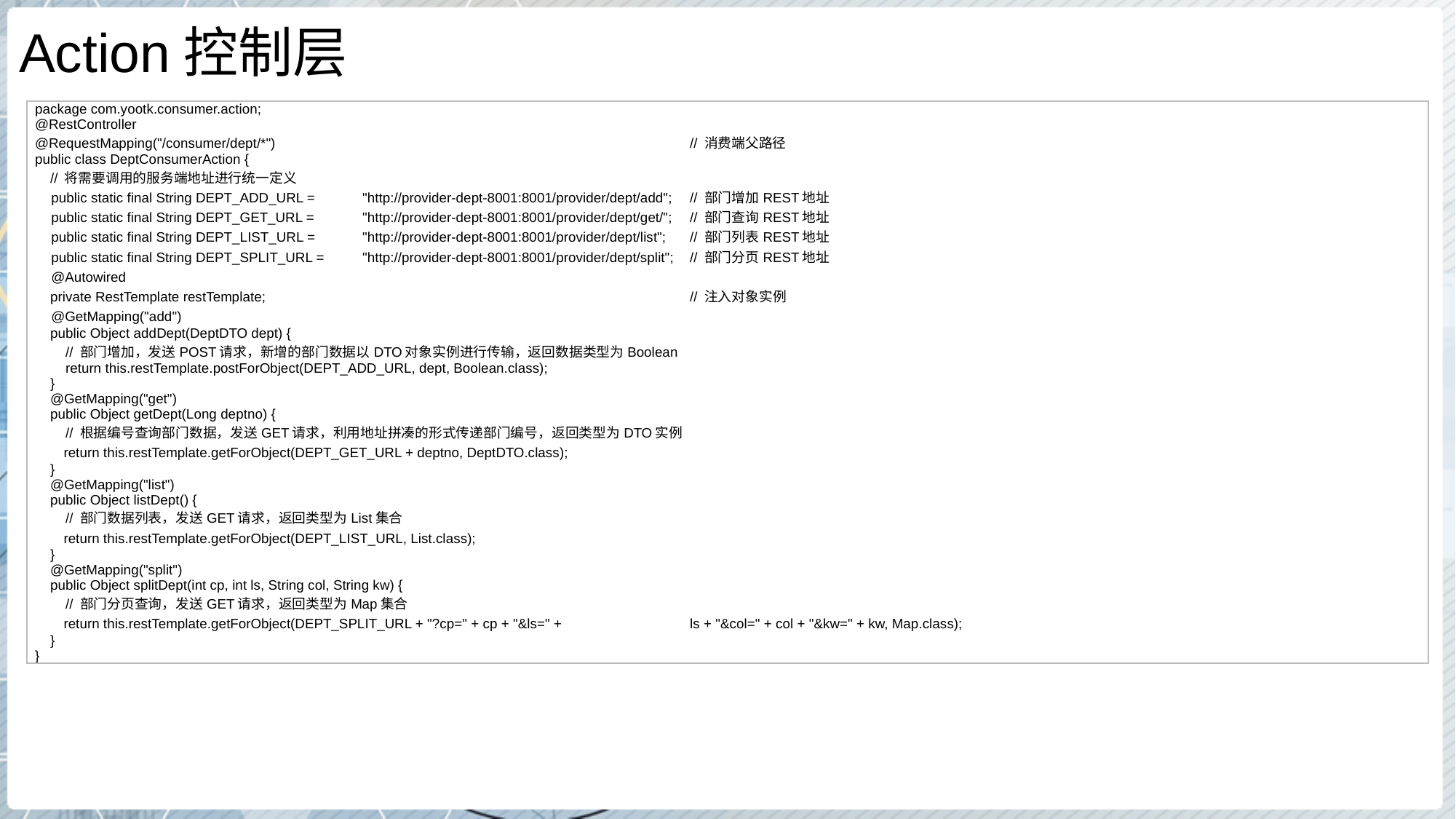

# Action控制层
| package com.yootk.consumer.action; @RestController @RequestMapping("/consumer/dept/\*") // 消费端父路径 public class DeptConsumerAction { // 将需要调用的服务端地址进行统一定义 public static final String DEPT\_ADD\_URL = "http://provider-dept-8001:8001/provider/dept/add"; // 部门增加REST地址 public static final String DEPT\_GET\_URL = "http://provider-dept-8001:8001/provider/dept/get/"; // 部门查询REST地址 public static final String DEPT\_LIST\_URL = "http://provider-dept-8001:8001/provider/dept/list"; // 部门列表REST地址 public static final String DEPT\_SPLIT\_URL = "http://provider-dept-8001:8001/provider/dept/split"; // 部门分页REST地址 @Autowired private RestTemplate restTemplate; // 注入对象实例 @GetMapping("add") public Object addDept(DeptDTO dept) { // 部门增加，发送POST请求，新增的部门数据以DTO对象实例进行传输，返回数据类型为Boolean return this.restTemplate.postForObject(DEPT\_ADD\_URL, dept, Boolean.class); } @GetMapping("get") public Object getDept(Long deptno) { // 根据编号查询部门数据，发送GET请求，利用地址拼凑的形式传递部门编号，返回类型为DTO实例 return this.restTemplate.getForObject(DEPT\_GET\_URL + deptno, DeptDTO.class); } @GetMapping("list") public Object listDept() { // 部门数据列表，发送GET请求，返回类型为List集合 return this.restTemplate.getForObject(DEPT\_LIST\_URL, List.class); } @GetMapping("split") public Object splitDept(int cp, int ls, String col, String kw) { // 部门分页查询，发送GET请求，返回类型为Map集合 return this.restTemplate.getForObject(DEPT\_SPLIT\_URL + "?cp=" + cp + "&ls=" + ls + "&col=" + col + "&kw=" + kw, Map.class); } } |
| --- |